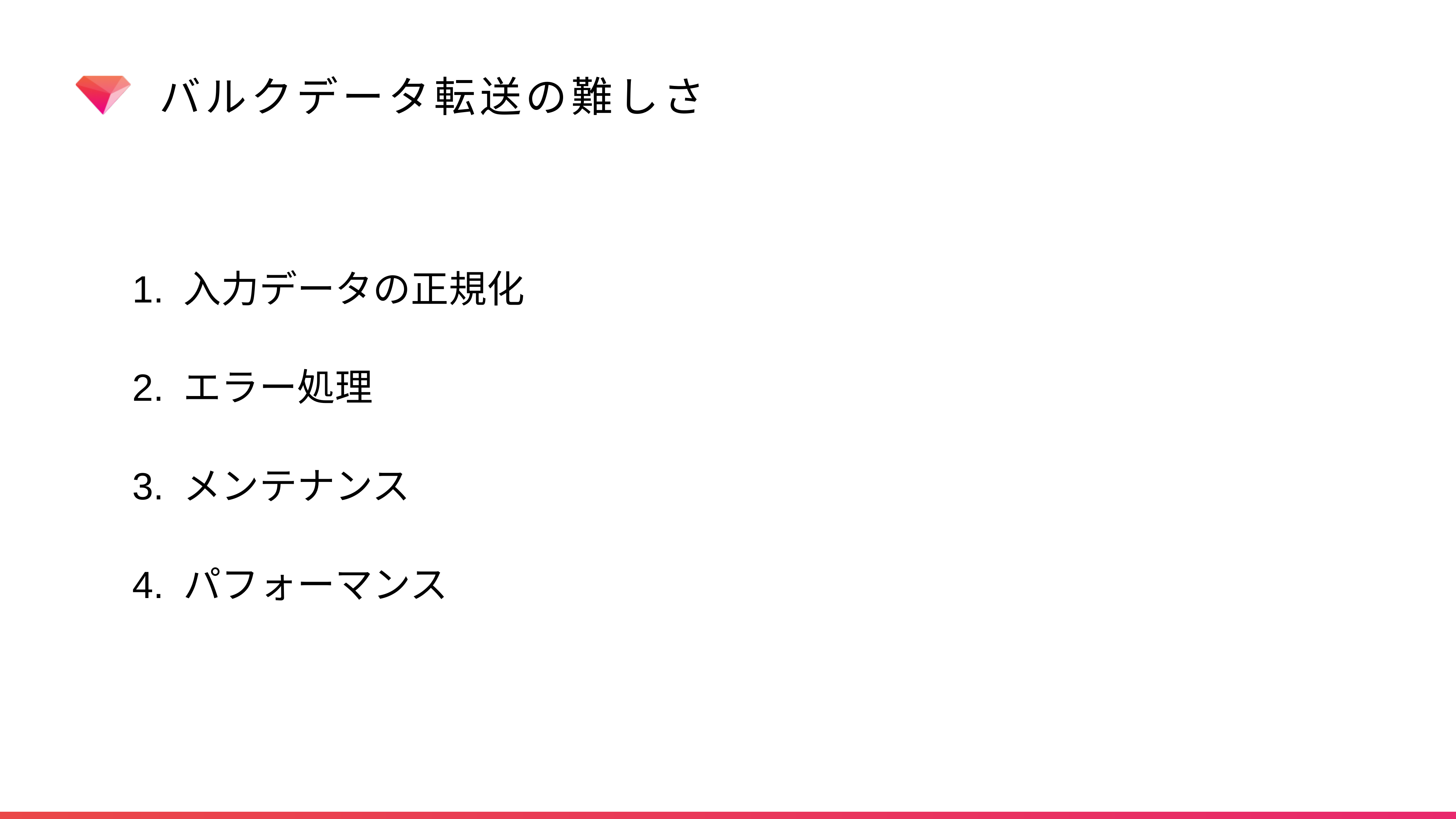

# バルクデータ転送の難しさ

入力データの正規化
エラー処理
メンテナンス
パフォーマンス
21